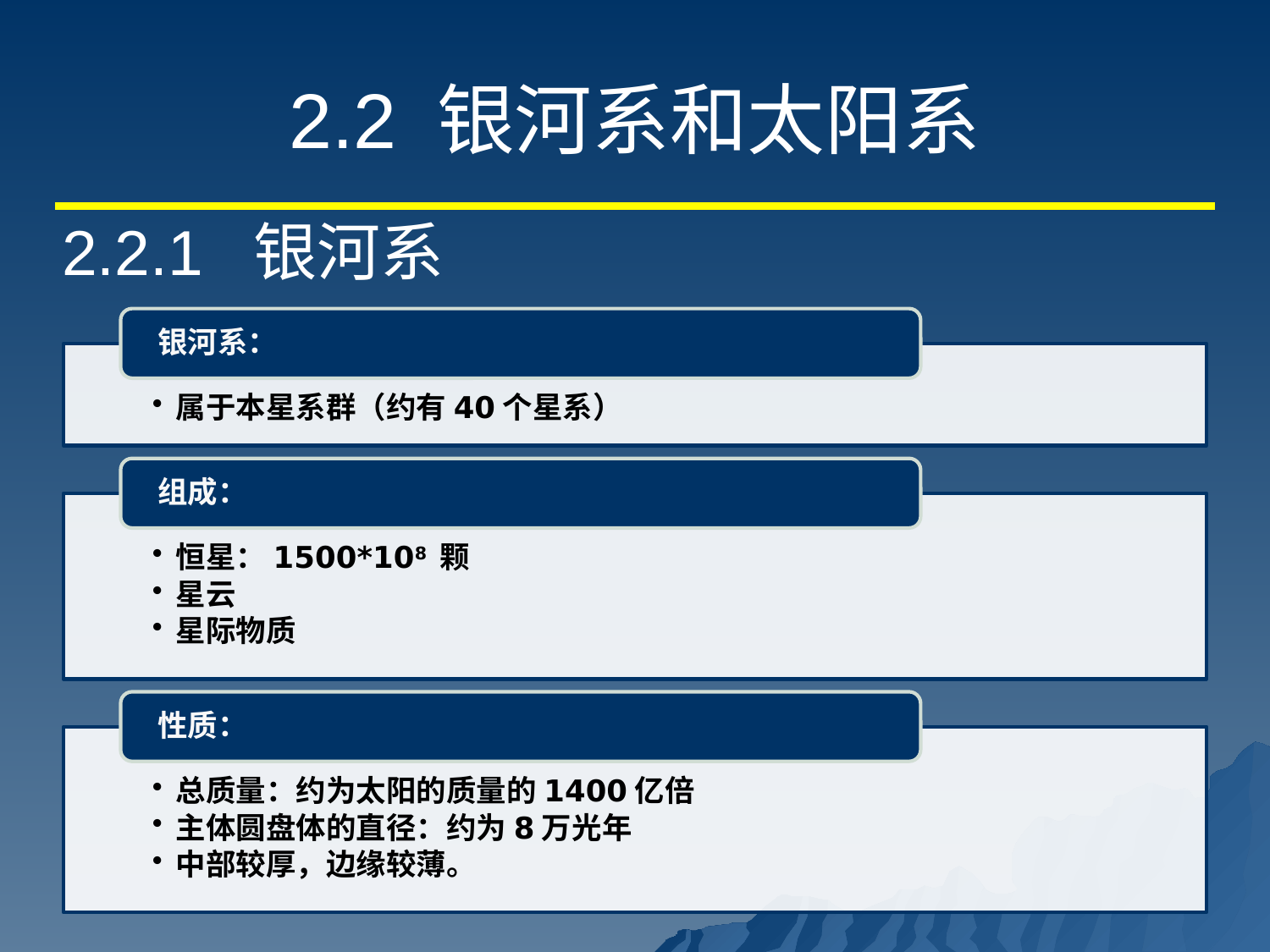

# 2.2 银河系和太阳系
2.2.1  银河系
属于本星系群（约有40个星系）
银河系：
恒星：1500*108 颗
星云
星际物质
组成：
总质量：约为太阳的质量的1400亿倍
主体圆盘体的直径：约为8万光年
中部较厚，边缘较薄。
性质：